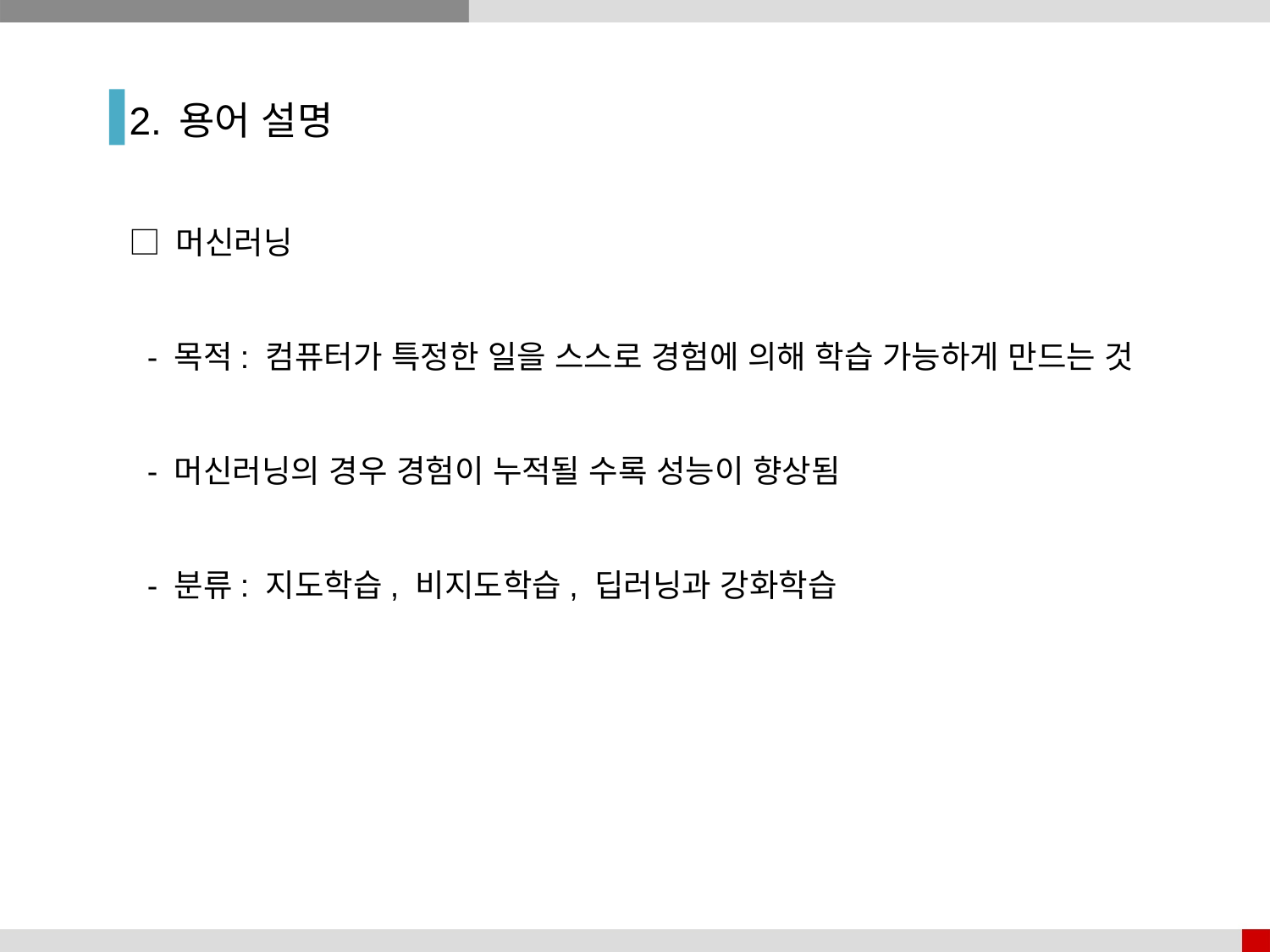

2. 용어 설명

□ 머신러닝

  - 목적: 컴퓨터가 특정한 일을 스스로 경험에 의해 학습 가능하게 만드는 것

  - 머신러닝의 경우 경험이 누적될 수록 성능이 향상됨

  - 분류: 지도학습, 비지도학습, 딥러닝과 강화학습